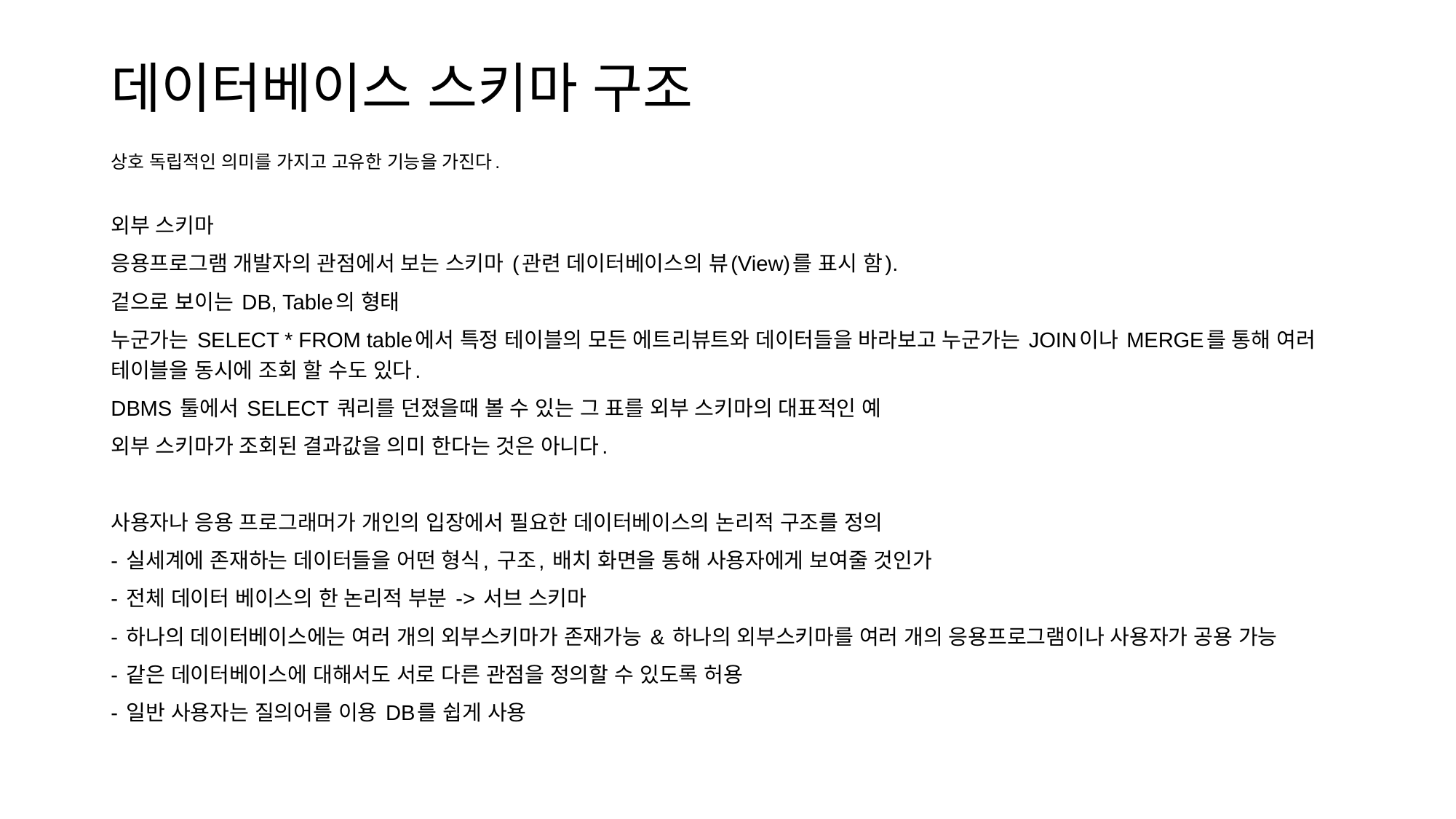

# 데이터베이스 스키마 구조
상호 독립적인 의미를 가지고 고유한 기능을 가진다.

외부 스키마
응용프로그램 개발자의 관점에서 보는 스키마 (관련 데이터베이스의 뷰(View)를 표시 함).
겉으로 보이는 DB, Table의 형태
누군가는 SELECT * FROM table에서 특정 테이블의 모든 에트리뷰트와 데이터들을 바라보고 누군가는 JOIN이나 MERGE를 통해 여러 테이블을 동시에 조회 할 수도 있다.
DBMS 툴에서 SELECT 쿼리를 던졌을때 볼 수 있는 그 표를 외부 스키마의 대표적인 예
외부 스키마가 조회된 결과값을 의미 한다는 것은 아니다.

사용자나 응용 프로그래머가 개인의 입장에서 필요한 데이터베이스의 논리적 구조를 정의
- 실세계에 존재하는 데이터들을 어떤 형식, 구조, 배치 화면을 통해 사용자에게 보여줄 것인가
- 전체 데이터 베이스의 한 논리적 부분 -> 서브 스키마
- 하나의 데이터베이스에는 여러 개의 외부스키마가 존재가능 & 하나의 외부스키마를 여러 개의 응용프로그램이나 사용자가 공용 가능
- 같은 데이터베이스에 대해서도 서로 다른 관점을 정의할 수 있도록 허용
- 일반 사용자는 질의어를 이용 DB를 쉽게 사용